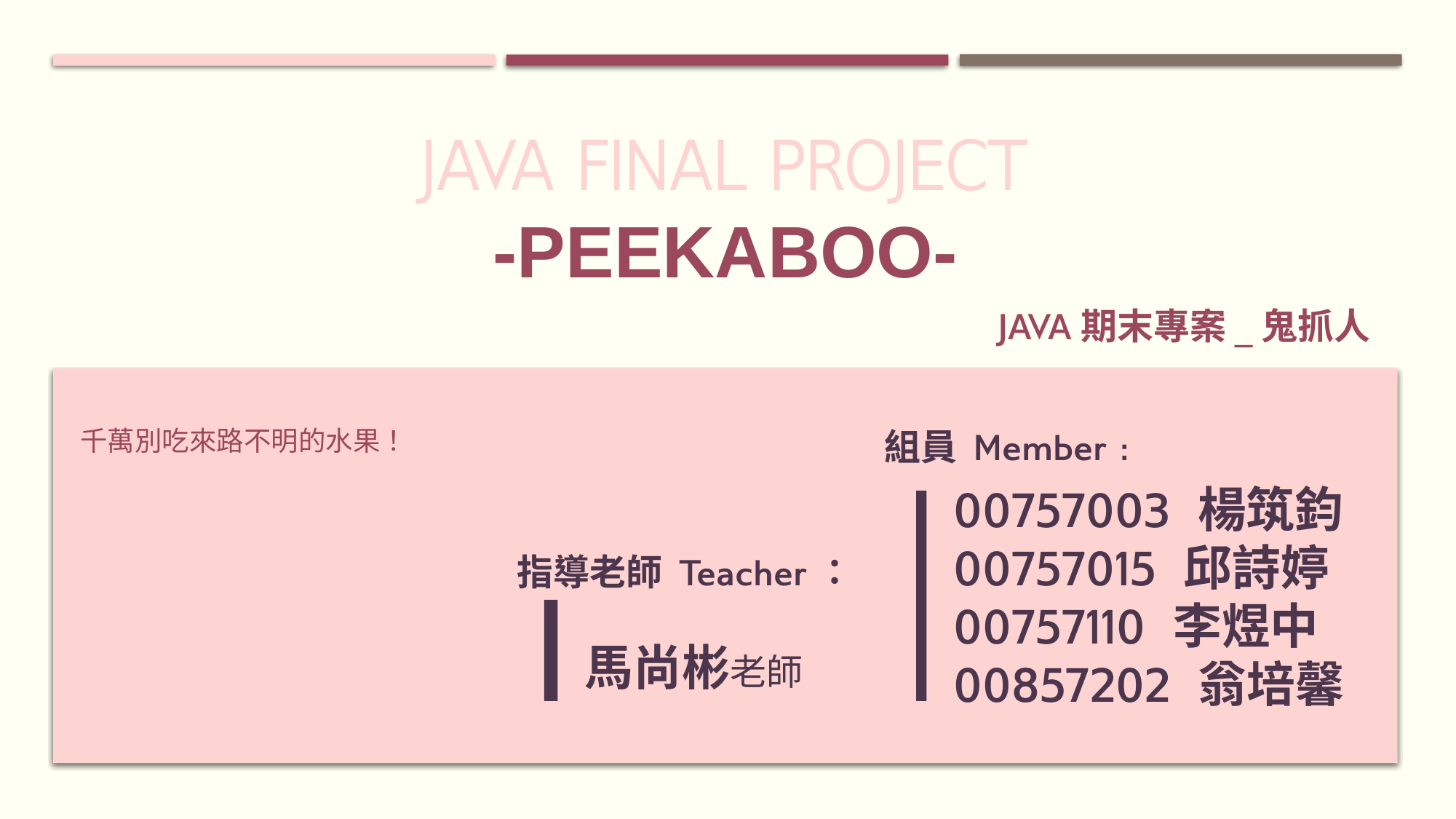

# JAVA Final project -PEEKABOO-
Java期末專案_鬼抓人
千萬別吃來路不明的水果！
組員 Member :
00757003 楊筑鈞
00757015 邱詩婷
00757110 李煜中
00857202 翁培馨

指導老師 Teacher：

馬尚彬老師